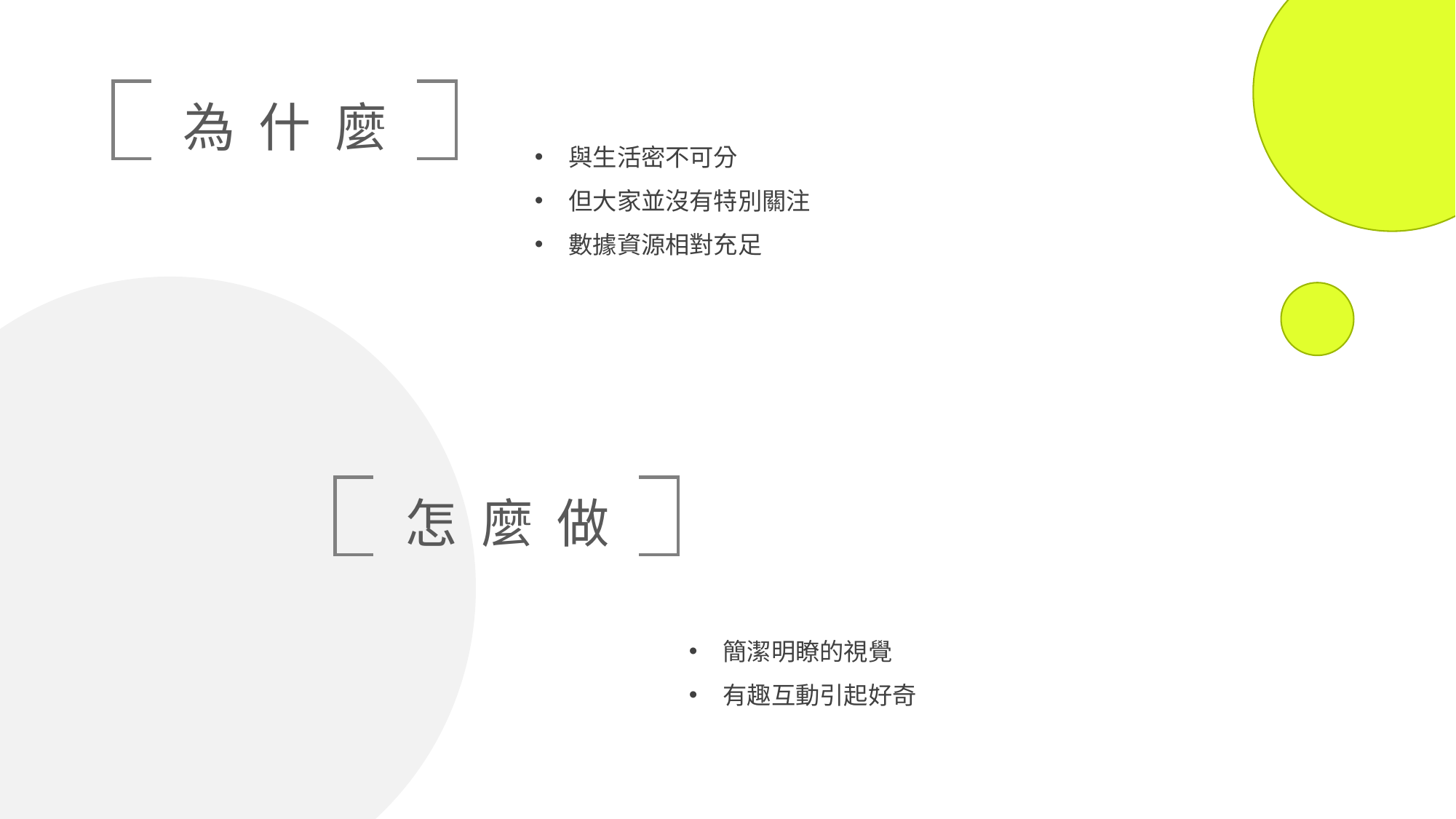

為  什  麼

與生活密不可分
但大家並沒有特別關注
數據資源相對充足

怎  麼  做

簡潔明瞭的視覺
有趣互動引起好奇